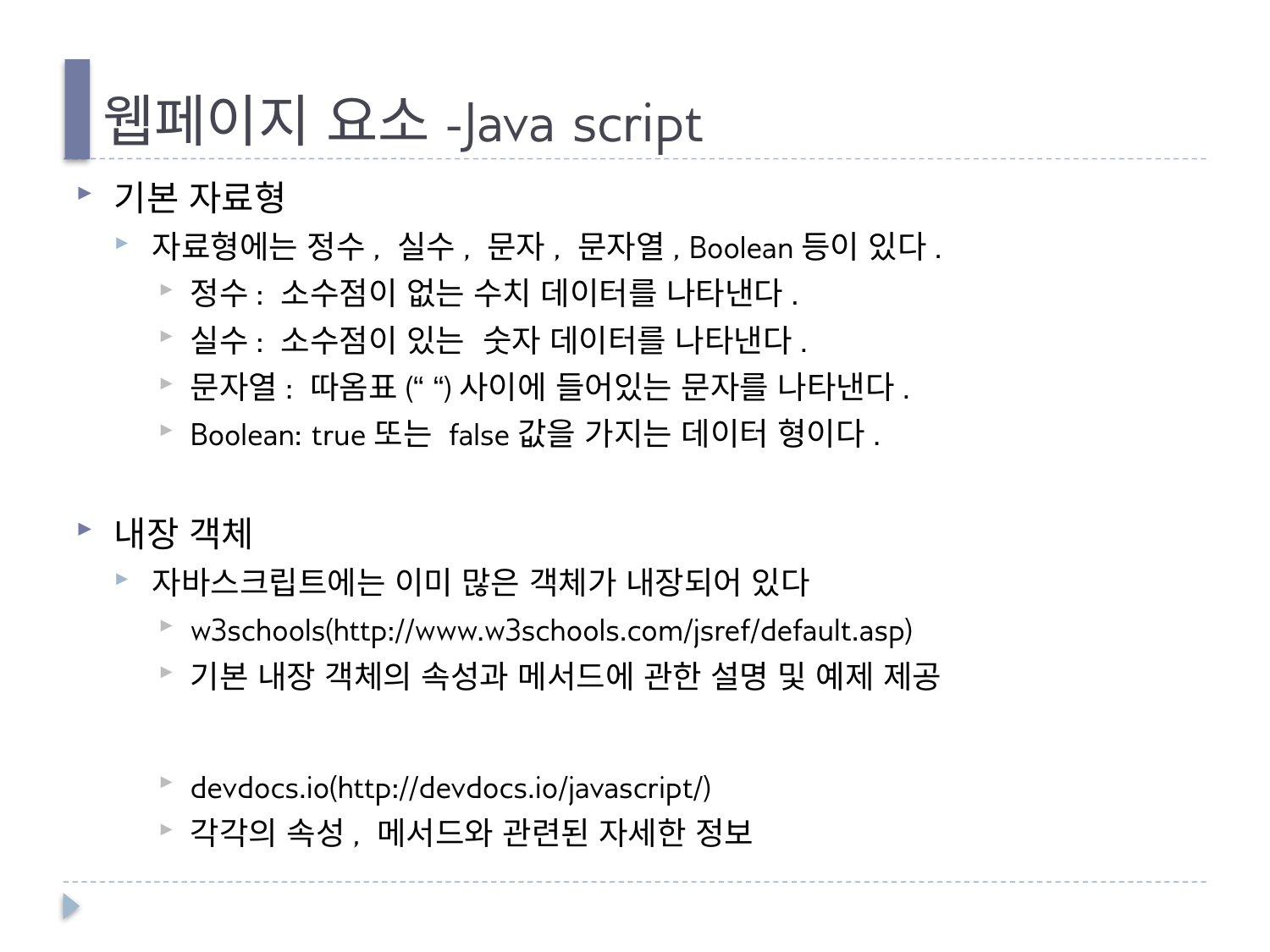

# 웹페이지 요소-Java script
기본 자료형
자료형에는 정수, 실수, 문자, 문자열, Boolean등이 있다.
정수: 소수점이 없는 수치 데이터를 나타낸다.
실수: 소수점이 있는  숫자 데이터를 나타낸다.
문자열: 따옴표(“ “)사이에 들어있는 문자를 나타낸다.
Boolean: true또는 false값을 가지는 데이터 형이다.

내장 객체
자바스크립트에는 이미 많은 객체가 내장되어 있다
w3schools(http://www.w3schools.com/jsref/default.asp)
기본 내장 객체의 속성과 메서드에 관한 설명 및 예제 제공

devdocs.io(http://devdocs.io/javascript/)
각각의 속성, 메서드와 관련된 자세한 정보